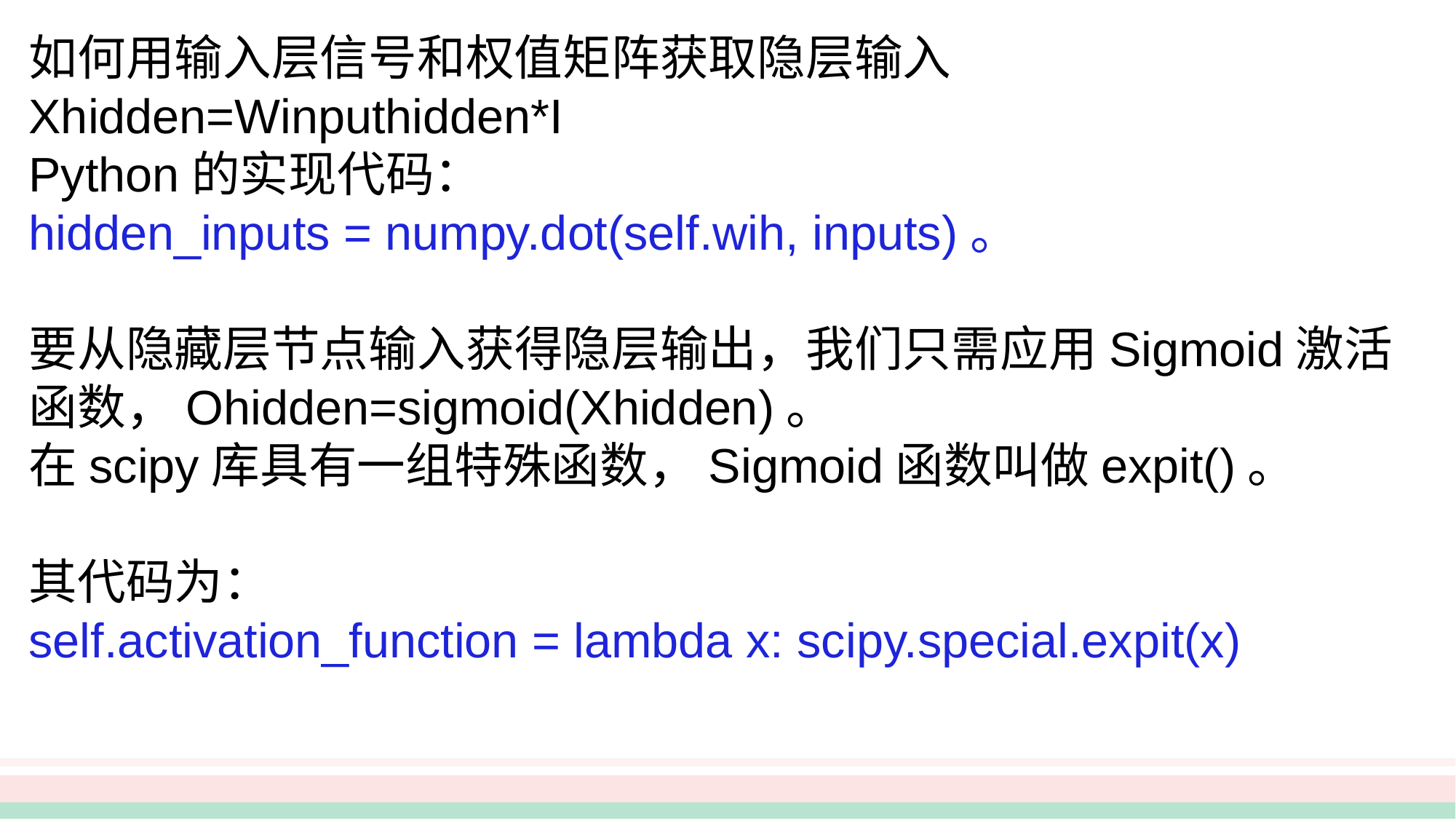

如何用输入层信号和权值矩阵获取隐层输入Xhidden=Winputhidden*I
Python的实现代码：
hidden_inputs = numpy.dot(self.wih, inputs)。

要从隐藏层节点输入获得隐层输出，我们只需应用Sigmoid激活函数，Ohidden=sigmoid(Xhidden)。
在scipy库具有一组特殊函数，Sigmoid函数叫做expit()。

其代码为：
self.activation_function = lambda x: scipy.special.expit(x)